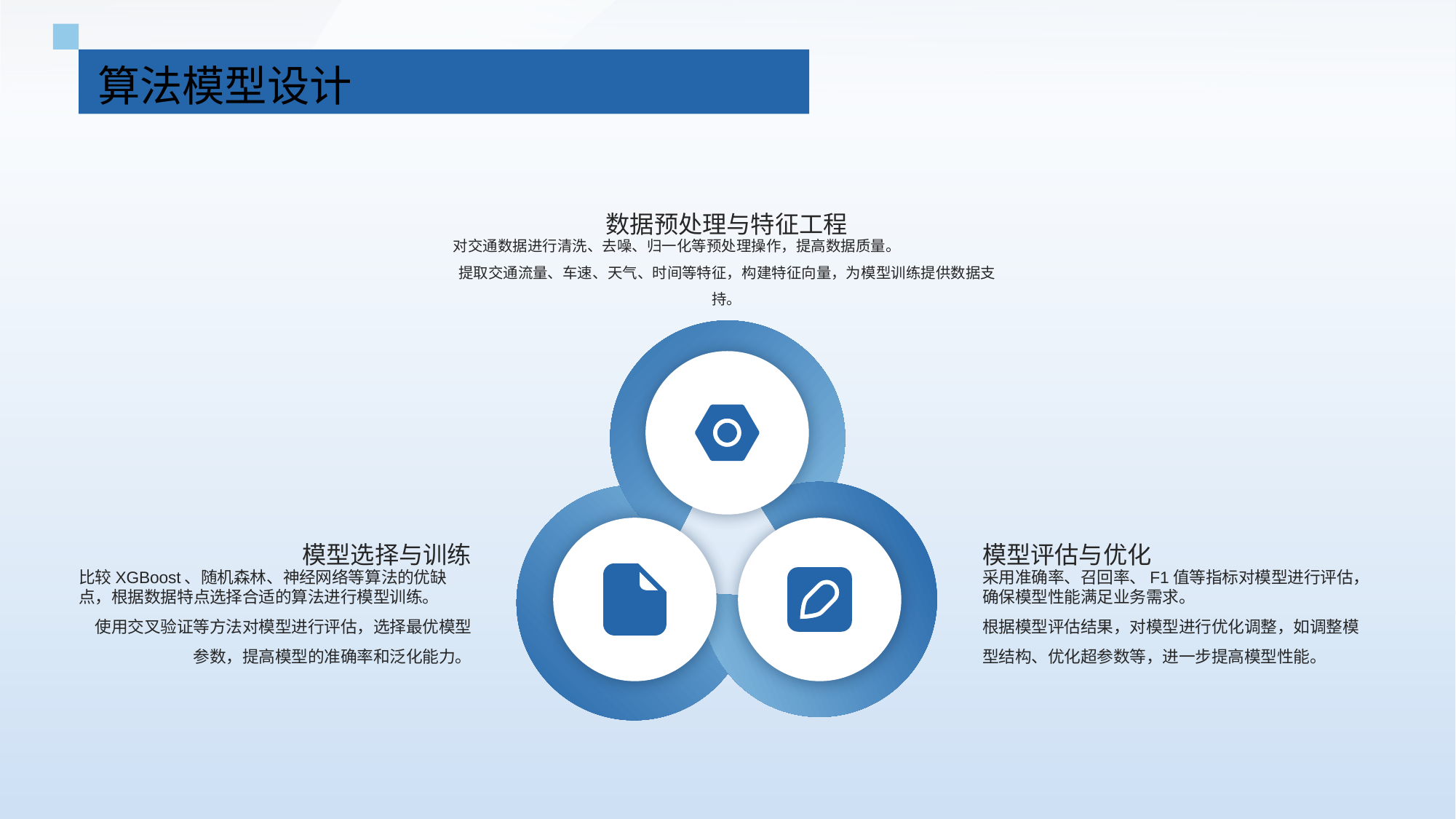

算法模型设计
数据预处理与特征工程
对交通数据进行清洗、去噪、归一化等预处理操作，提高数据质量。
提取交通流量、车速、天气、时间等特征，构建特征向量，为模型训练提供数据支持。

模型选择与训练
模型评估与优化

比较XGBoost、随机森林、神经网络等算法的优缺点，根据数据特点选择合适的算法进行模型训练。
使用交叉验证等方法对模型进行评估，选择最优模型参数，提高模型的准确率和泛化能力。
采用准确率、召回率、F1值等指标对模型进行评估，确保模型性能满足业务需求。
根据模型评估结果，对模型进行优化调整，如调整模型结构、优化超参数等，进一步提高模型性能。